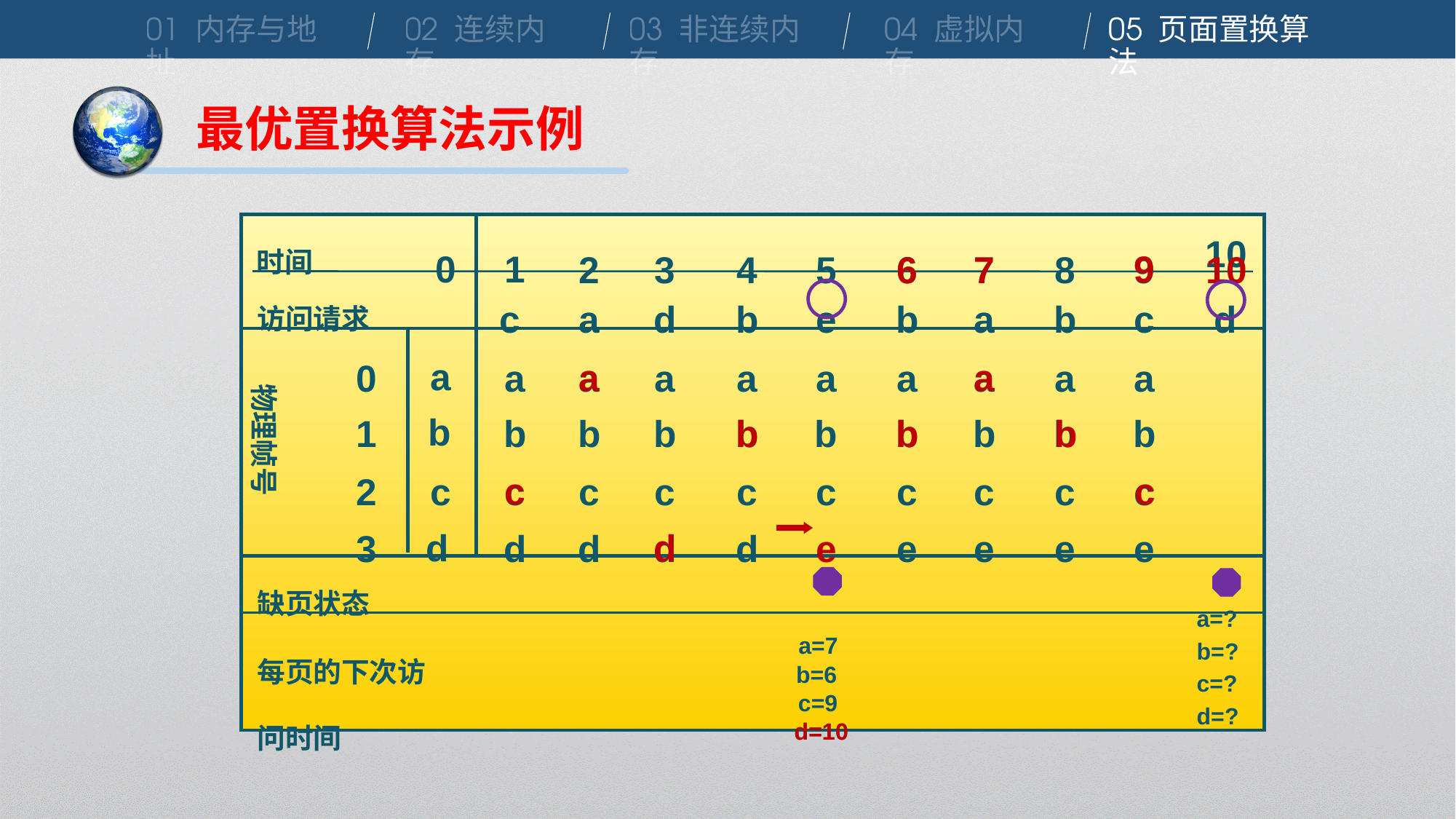

01 内存与地址
02 连续内存
03 非连续内存
04 虚拟内存
05 页面置换算法
最优置换算法示例
9
0
1
2
3
4
5
6
7
8
9
6
7
10
10
时间

c
a
d
b
e
b
a
b
c
d
访问请求

a
a
a
0
a
b
c
d
a
b
c
d
a
b
c
d
a
b
c
d
a
b
c
e

a
b
c
e
a
b
c
e
a
b
c
e
a
b
c
e
b
1
b
b
b
物理帧号
c
c
2
c
d
d
3
缺页状态
a=7
a=?
b=?
c=?
d=?
每页的下次访问时间
b=6
 c=9
d=10
d=10